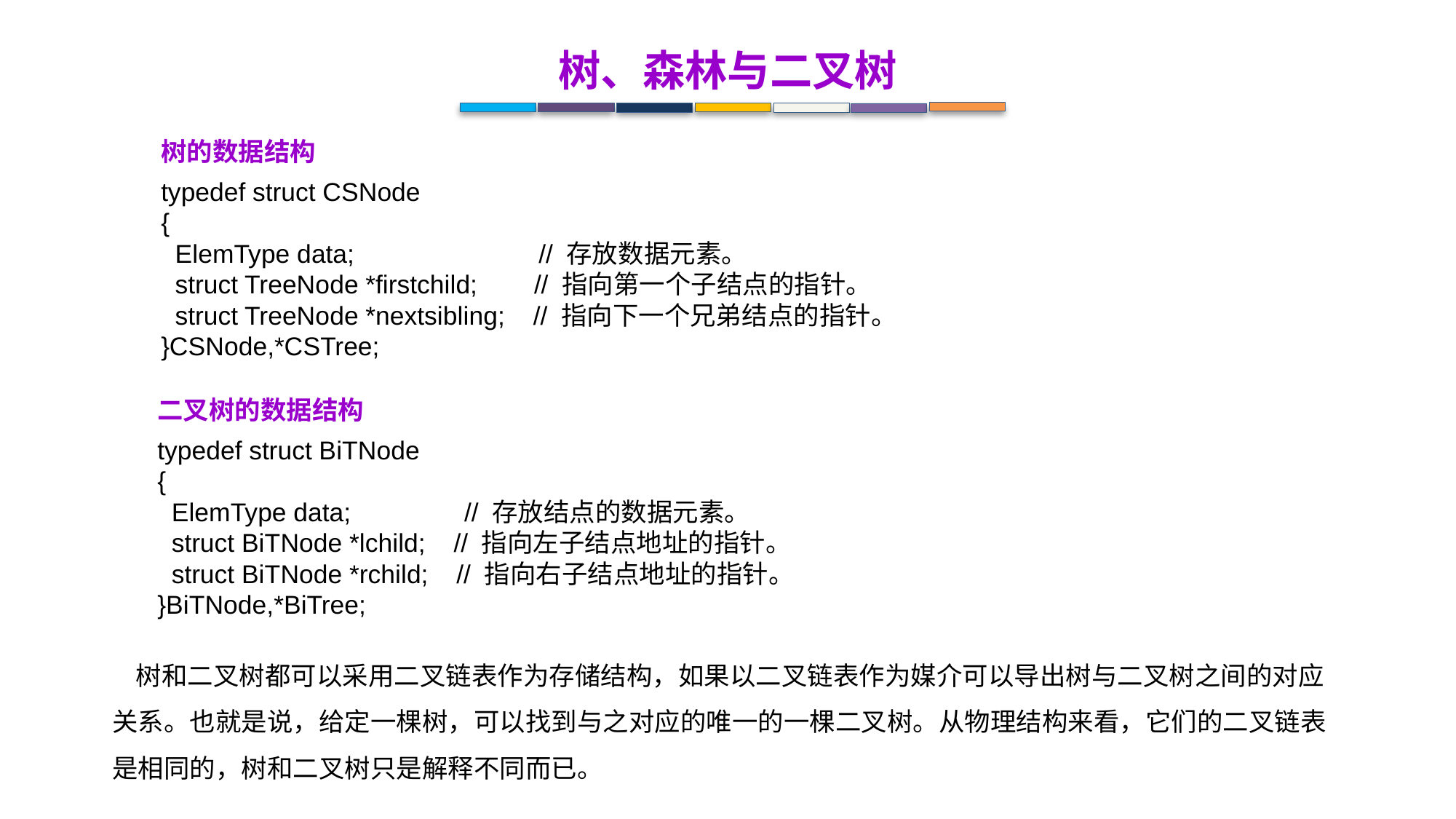

树、森林与二叉树

树的数据结构

typedef struct CSNode
{
  ElemType data;                          // 存放数据元素。
  struct TreeNode *firstchild;        // 指向第一个子结点的指针。
  struct TreeNode *nextsibling;    // 指向下一个兄弟结点的指针。
}CSNode,*CSTree;
二叉树的数据结构

typedef struct BiTNode
{
  ElemType data;                // 存放结点的数据元素。
  struct BiTNode *lchild;    // 指向左子结点地址的指针。
  struct BiTNode *rchild;    // 指向右子结点地址的指针。
}BiTNode,*BiTree;
   树和二叉树都可以采用二叉链表作为存储结构，如果以二叉链表作为媒介可以导出树与二叉树之间的对应关系。也就是说，给定一棵树，可以找到与之对应的唯一的一棵二叉树。从物理结构来看，它们的二叉链表是相同的，树和二叉树只是解释不同而已。